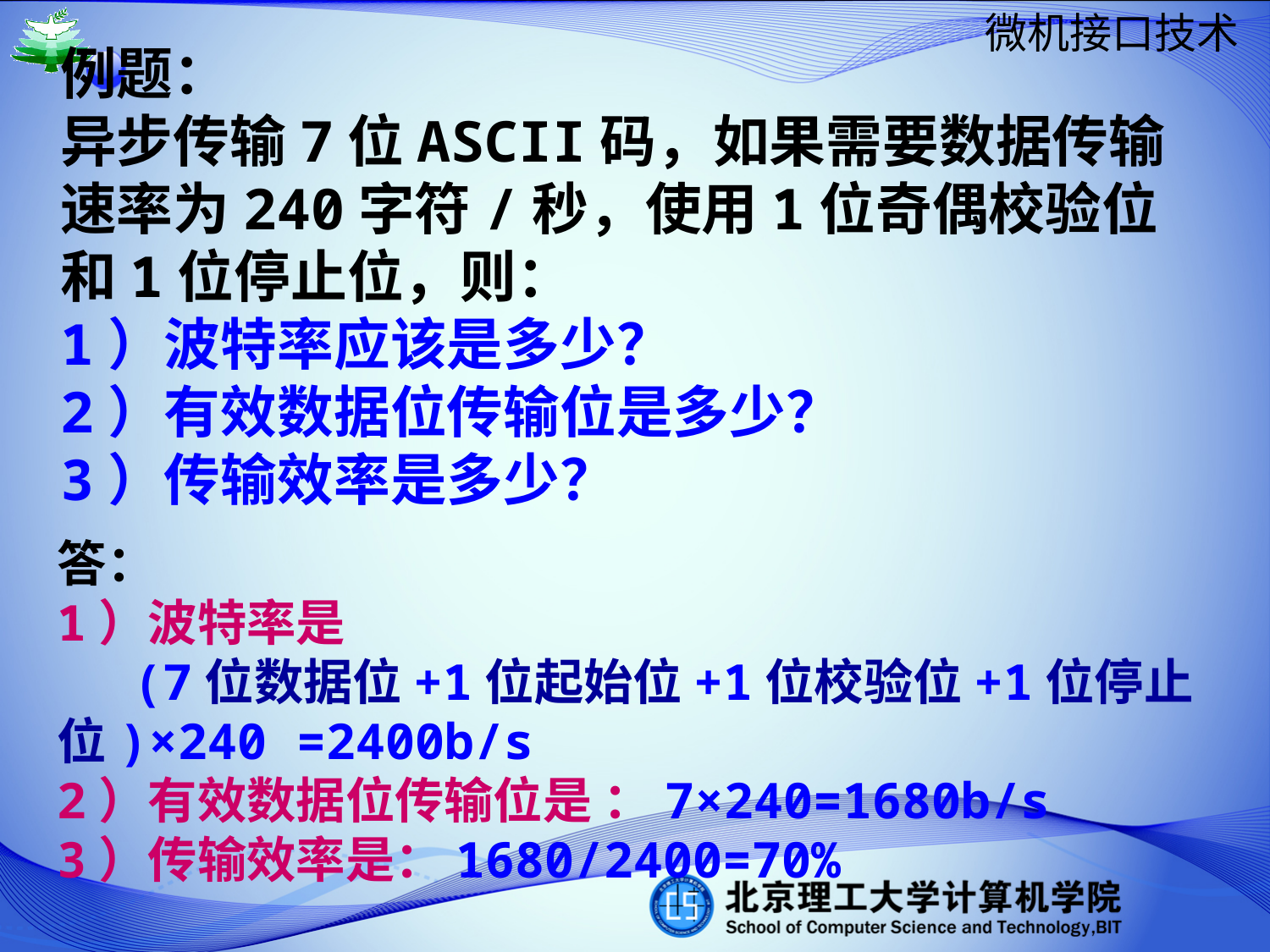

例题：
异步传输7位ASCII码，如果需要数据传输速率为240字符/秒，使用1位奇偶校验位和1位停止位，则：
1）波特率应该是多少？
2）有效数据位传输位是多少？
3）传输效率是多少？
答：
1）波特率是
   (7位数据位+1位起始位+1位校验位+1位停止位)×240 =2400b/s
2）有效数据位传输位是 ：7×240=1680b/s
3）传输效率是：1680/2400=70%